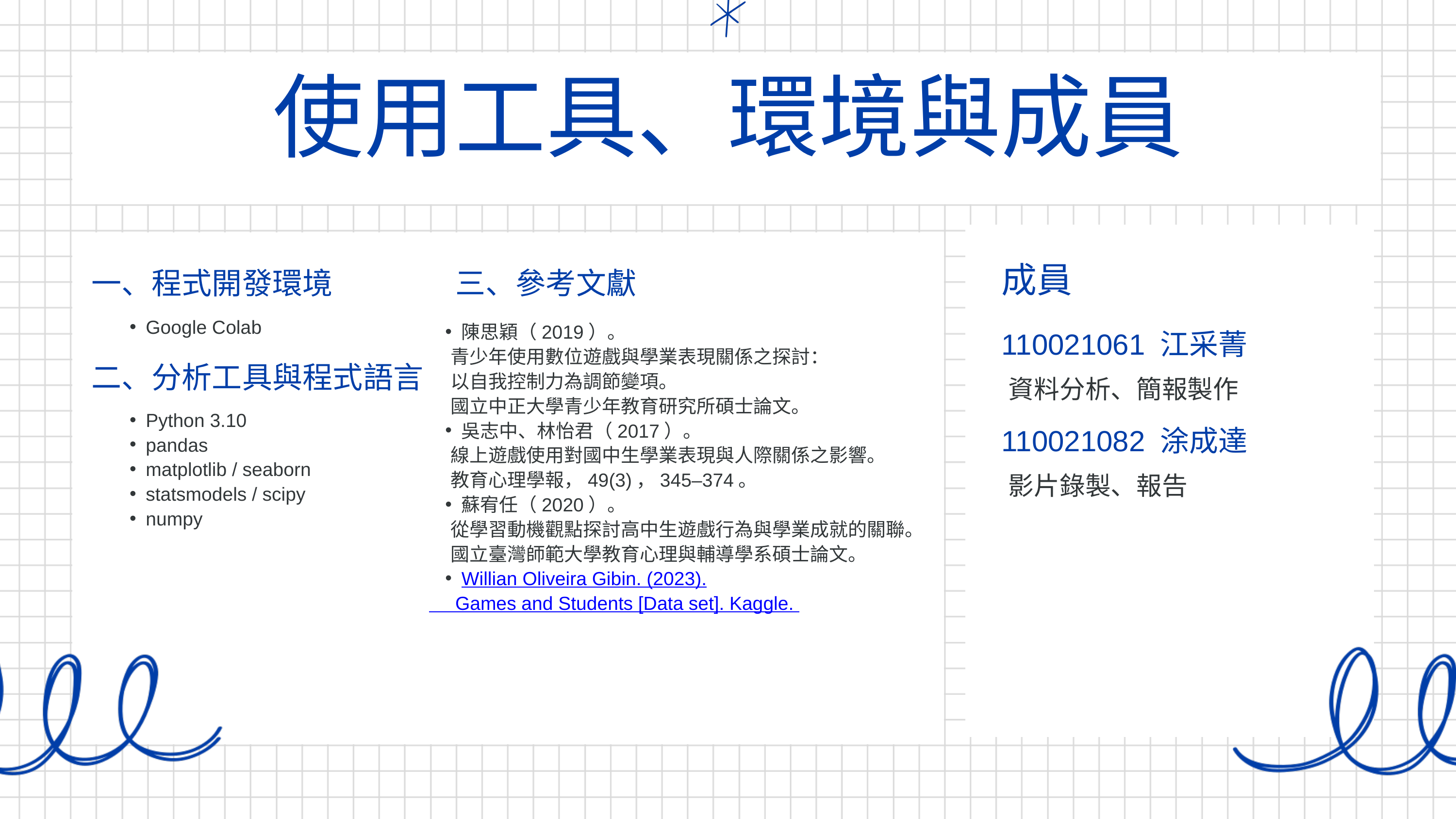

使用工具、環境與成員

成員
一、程式開發環境
三、參考文獻
Google Colab
陳思穎（2019）。
    青少年使用數位遊戲與學業表現關係之探討：
    以自我控制力為調節變項。
    國立中正大學青少年教育研究所碩士論文。
吳志中、林怡君（2017）。
    線上遊戲使用對國中生學業表現與人際關係之影響。
    教育心理學報，49(3)，345–374。
蘇宥任（2020）。
    從學習動機觀點探討高中生遊戲行為與學業成就的關聯。
    國立臺灣師範大學教育心理與輔導學系碩士論文。
Willian Oliveira Gibin. (2023).
     Games and Students [Data set]. Kaggle.
110021061 江采菁
二、分析工具與程式語言
資料分析、簡報製作
Python 3.10
pandas
matplotlib / seaborn
statsmodels / scipy
numpy
110021082 涂成達
影片錄製、報告